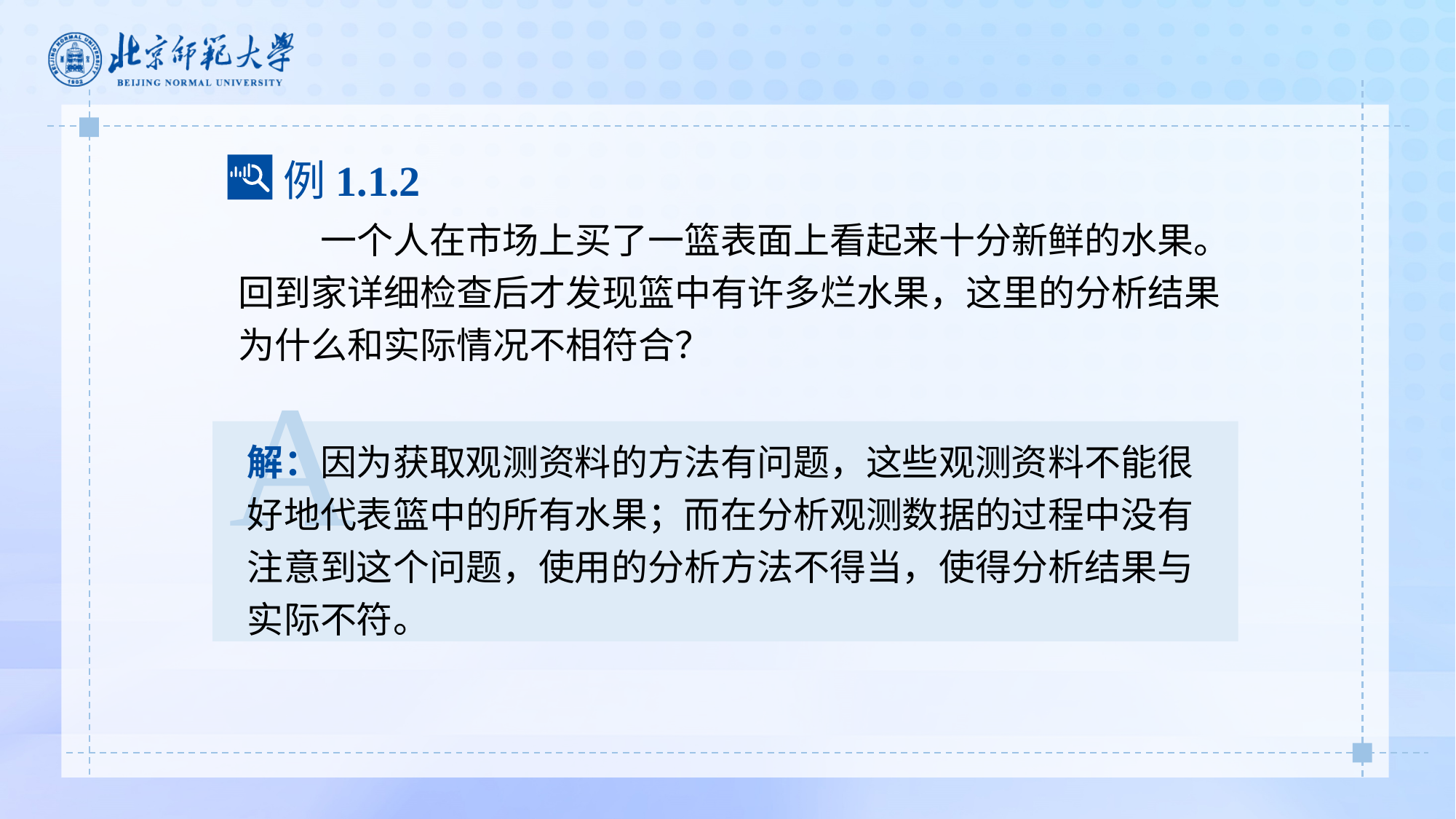

例1.1.2

         一个人在市场上买了一篮表面上看起来十分新鲜的水果。回到家详细检查后才发现篮中有许多烂水果，这里的分析结果为什么和实际情况不相符合？
A

解：因为获取观测资料的方法有问题，这些观测资料不能很好地代表篮中的所有水果；而在分析观测数据的过程中没有注意到这个问题，使用的分析方法不得当，使得分析结果与实际不符。